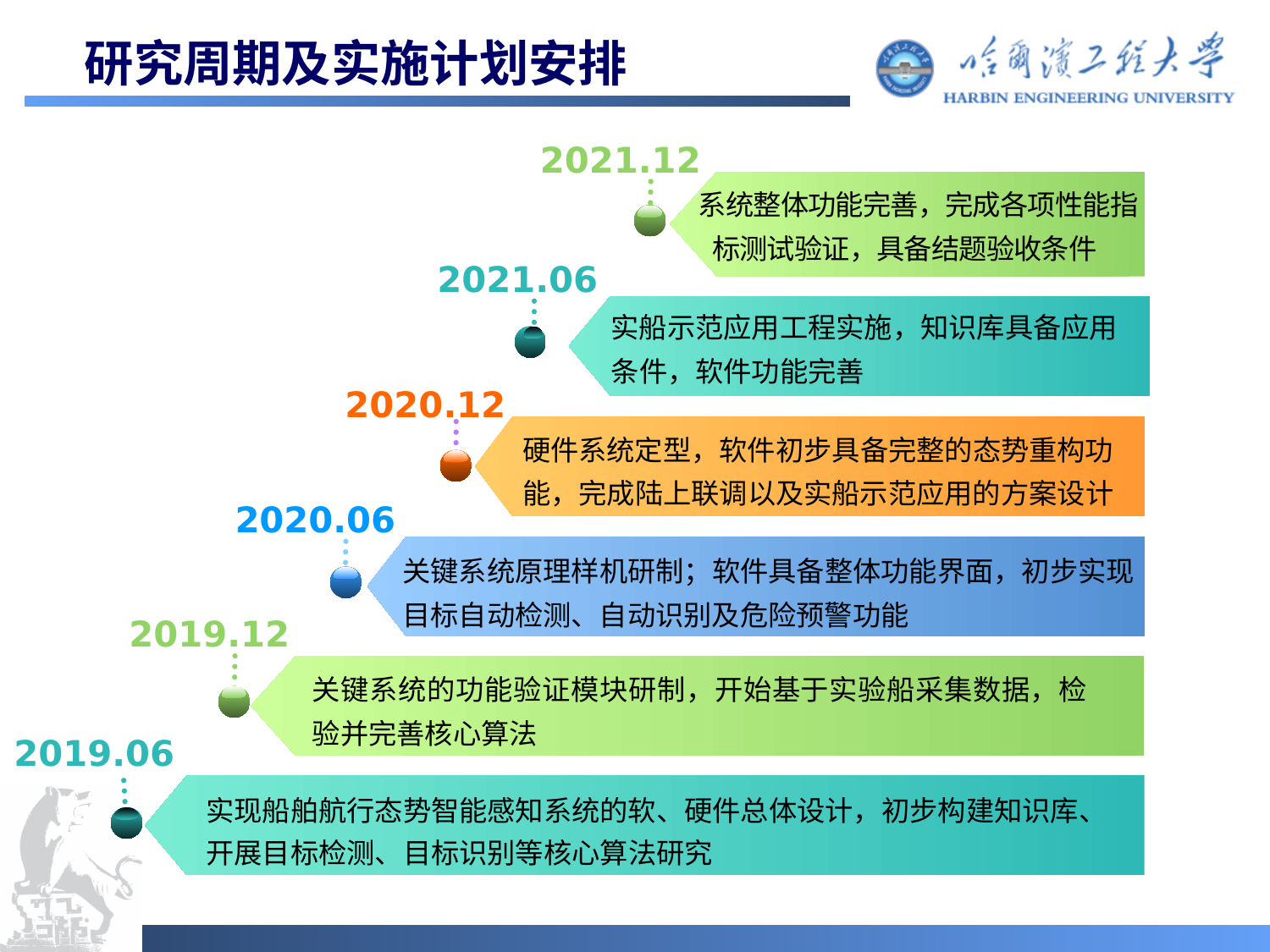

# 研究周期及实施计划安排
2021.12
   系统整体功能完善，完成各项性能指标测试验证，具备结题验收条件

2021.06
实船示范应用工程实施，知识库具备应用条件，软件功能完善

2020.12
硬件系统定型，软件初步具备完整的态势重构功能，完成陆上联调以及实船示范应用的方案设计

2020.06

关键系统原理样机研制；软件具备整体功能界面，初步实现目标自动检测、自动识别及危险预警功能

2019.12
关键系统的功能验证模块研制，开始基于实验船采集数据，检验并完善核心算法

2019.06

实现船舶航行态势智能感知系统的软、硬件总体设计，初步构建知识库、开展目标检测、目标识别等核心算法研究